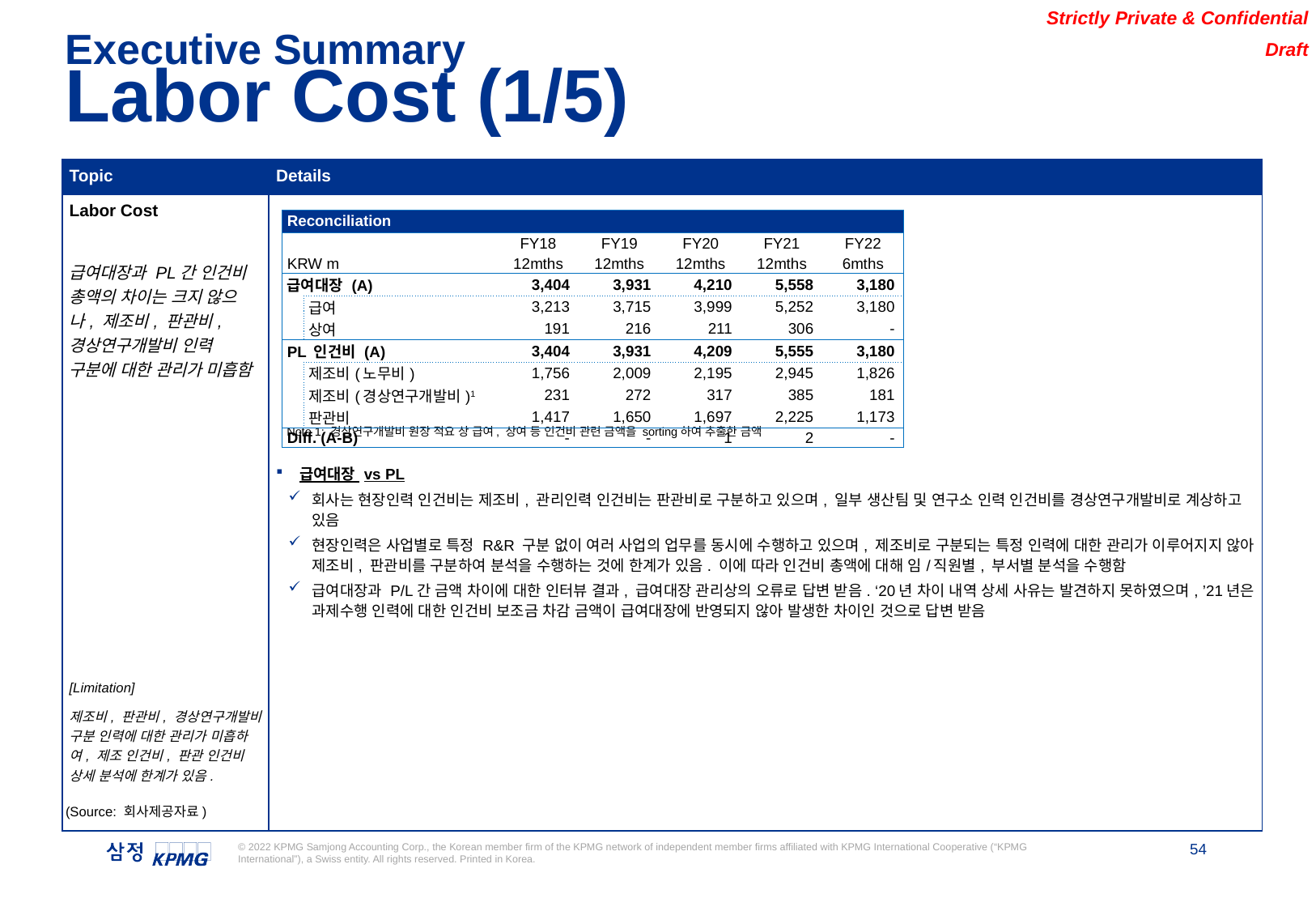

Executive Summary
Labor Cost (1/5)
| Topic | Details |
| --- | --- |
| Labor Cost 급여대장과 PL간 인건비 총액의 차이는 크지 않으나, 제조비, 판관비, 경상연구개발비 인력 구분에 대한 관리가 미흡함 [Limitation] 제조비, 판관비, 경상연구개발비 구분 인력에 대한 관리가 미흡하여, 제조 인건비, 판관 인건비 상세 분석에 한계가 있음. | 급여대장 vs PL 회사는 현장인력 인건비는 제조비, 관리인력 인건비는 판관비로 구분하고 있으며, 일부 생산팀 및 연구소 인력 인건비를 경상연구개발비로 계상하고 있음 현장인력은 사업별로 특정 R&R 구분 없이 여러 사업의 업무를 동시에 수행하고 있으며, 제조비로 구분되는 특정 인력에 대한 관리가 이루어지지 않아 제조비, 판관비를 구분하여 분석을 수행하는 것에 한계가 있음. 이에 따라 인건비 총액에 대해 임/직원별, 부서별 분석을 수행함 급여대장과 P/L간 금액 차이에 대한 인터뷰 결과, 급여대장 관리상의 오류로 답변 받음. ‘20년 차이 내역 상세 사유는 발견하지 못하였으며, ’21년은 과제수행 인력에 대한 인건비 보조금 차감 금액이 급여대장에 반영되지 않아 발생한 차이인 것으로 답변 받음 |
| Reconciliation |  |  |  |  |  |  |
| --- | --- | --- | --- | --- | --- | --- |
|  |  | FY18 | FY19 | FY20 | FY21 | FY22 |
| KRW m |  | 12mths | 12mths | 12mths | 12mths | 6mths |
| 급여대장 (A) |  | 3,404 | 3,931 | 4,210 | 5,558 | 3,180 |
|  | 급여 | 3,213 | 3,715 | 3,999 | 5,252 | 3,180 |
|  | 상여 | 191 | 216 | 211 | 306 | - |
| PL 인건비 (A) |  | 3,404 | 3,931 | 4,209 | 5,555 | 3,180 |
|  | 제조비(노무비) | 1,756 | 2,009 | 2,195 | 2,945 | 1,826 |
|  | 제조비(경상연구개발비)1 | 231 | 272 | 317 | 385 | 181 |
|  | 판관비 | 1,417 | 1,650 | 1,697 | 2,225 | 1,173 |
| Diff. (A-B) |  | - | - | 1 | 2 | - |
Note 1: 경상연구개발비 원장 적요 상 급여, 상여 등 인건비 관련 금액을 sorting하여 추출한 금액
(Source: 회사제공자료)